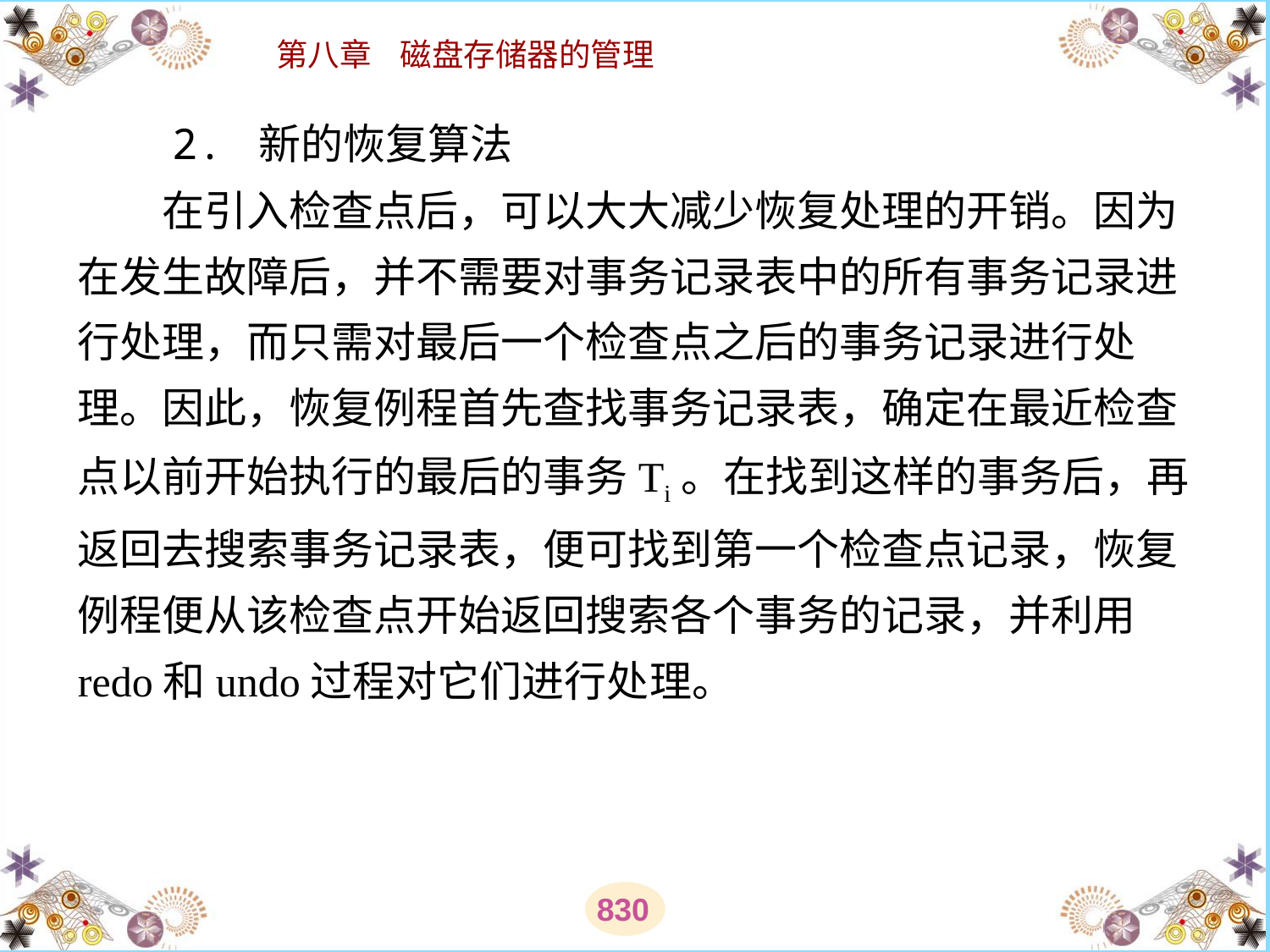

# 2. 新的恢复算法 　　在引入检查点后，可以大大减少恢复处理的开销。因为在发生故障后，并不需要对事务记录表中的所有事务记录进行处理，而只需对最后一个检查点之后的事务记录进行处理。因此，恢复例程首先查找事务记录表，确定在最近检查点以前开始执行的最后的事务Ti。在找到这样的事务后，再返回去搜索事务记录表，便可找到第一个检查点记录，恢复例程便从该检查点开始返回搜索各个事务的记录，并利用redo和undo过程对它们进行处理。